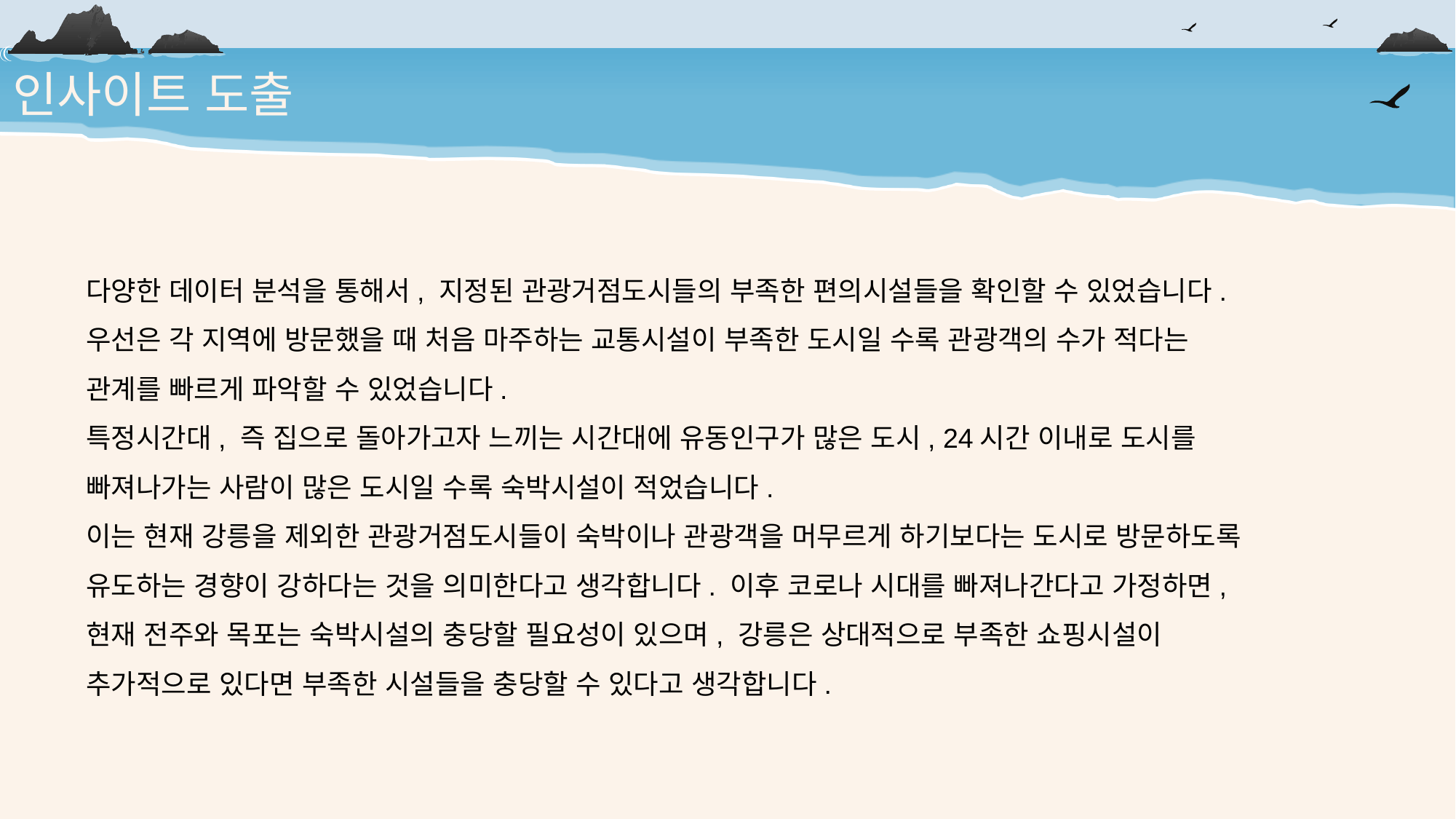

인사이트 도출
다양한 데이터 분석을 통해서, 지정된 관광거점도시들의 부족한 편의시설들을 확인할 수 있었습니다. 우선은 각 지역에 방문했을 때 처음 마주하는 교통시설이 부족한 도시일 수록 관광객의 수가 적다는 관계를 빠르게 파악할 수 있었습니다.
특정시간대, 즉 집으로 돌아가고자 느끼는 시간대에 유동인구가 많은 도시, 24시간 이내로 도시를 빠져나가는 사람이 많은 도시일 수록 숙박시설이 적었습니다.
이는 현재 강릉을 제외한 관광거점도시들이 숙박이나 관광객을 머무르게 하기보다는 도시로 방문하도록 유도하는 경향이 강하다는 것을 의미한다고 생각합니다. 이후 코로나 시대를 빠져나간다고 가정하면, 현재 전주와 목포는 숙박시설의 충당할 필요성이 있으며, 강릉은 상대적으로 부족한 쇼핑시설이 추가적으로 있다면 부족한 시설들을 충당할 수 있다고 생각합니다.